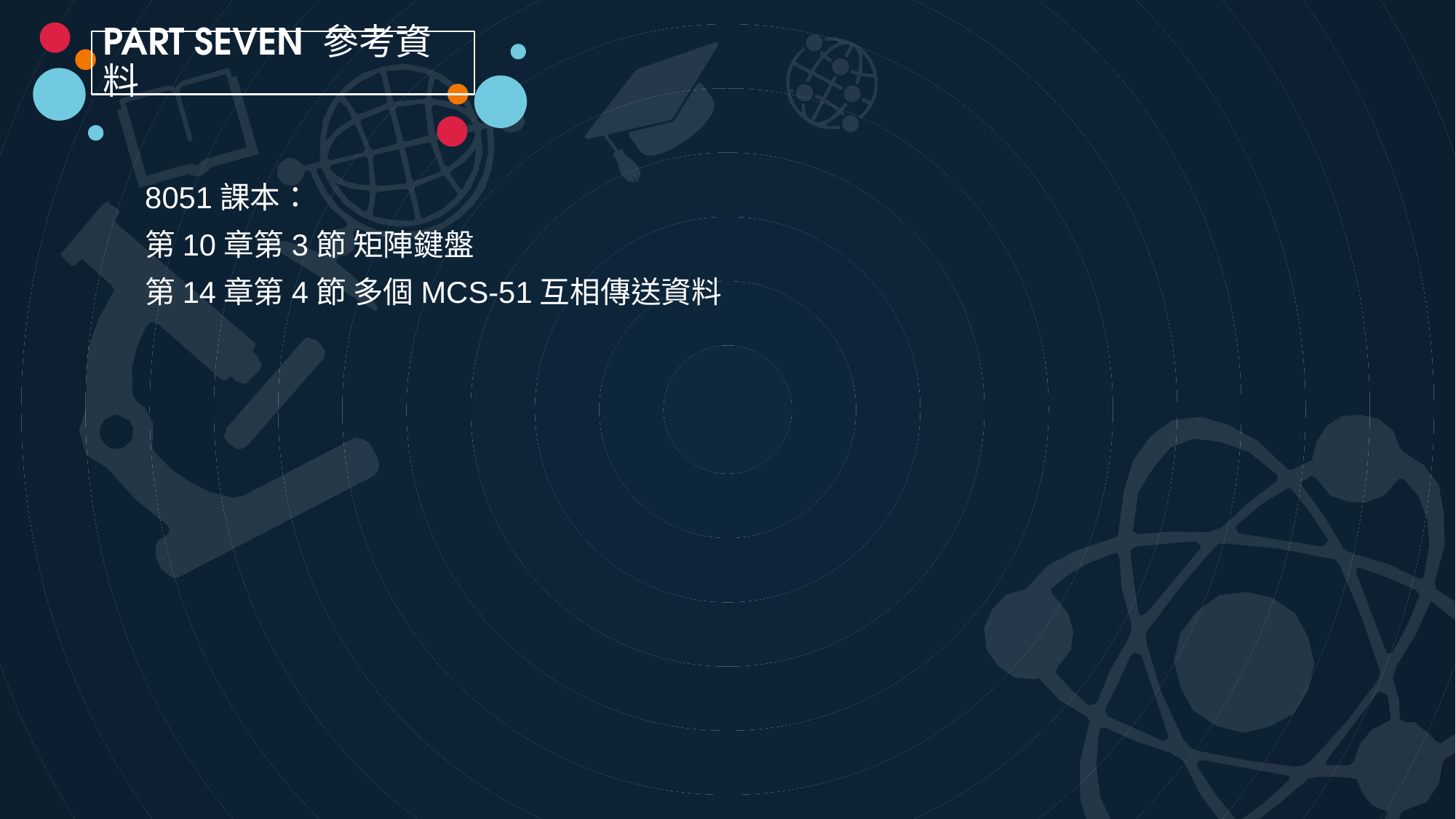

PART SEVEN 參考資料
8051課本：
第10章第3節 矩陣鍵盤
第14章第4節 多個MCS-51互相傳送資料